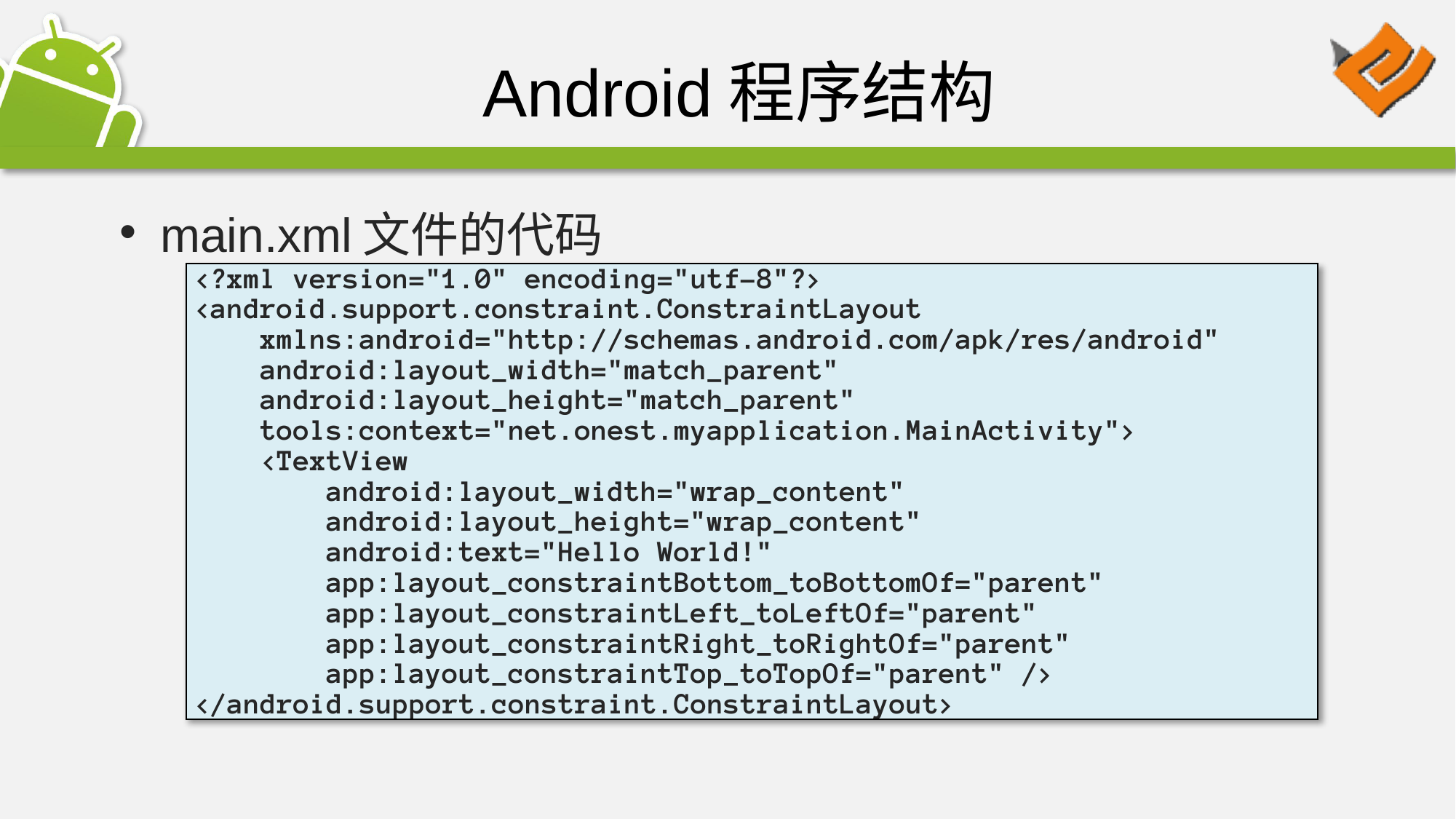

# Android程序结构
main.xml文件的代码
| <?xml version="1.0" encoding="utf-8"?> <android.support.constraint.ConstraintLayout xmlns:android="http://schemas.android.com/apk/res/android" android:layout\_width="match\_parent" android:layout\_height="match\_parent" tools:context="net.onest.myapplication.MainActivity"> <TextView android:layout\_width="wrap\_content" android:layout\_height="wrap\_content" android:text="Hello World!" app:layout\_constraintBottom\_toBottomOf="parent" app:layout\_constraintLeft\_toLeftOf="parent" app:layout\_constraintRight\_toRightOf="parent" app:layout\_constraintTop\_toTopOf="parent" /> </android.support.constraint.ConstraintLayout> |
| --- |